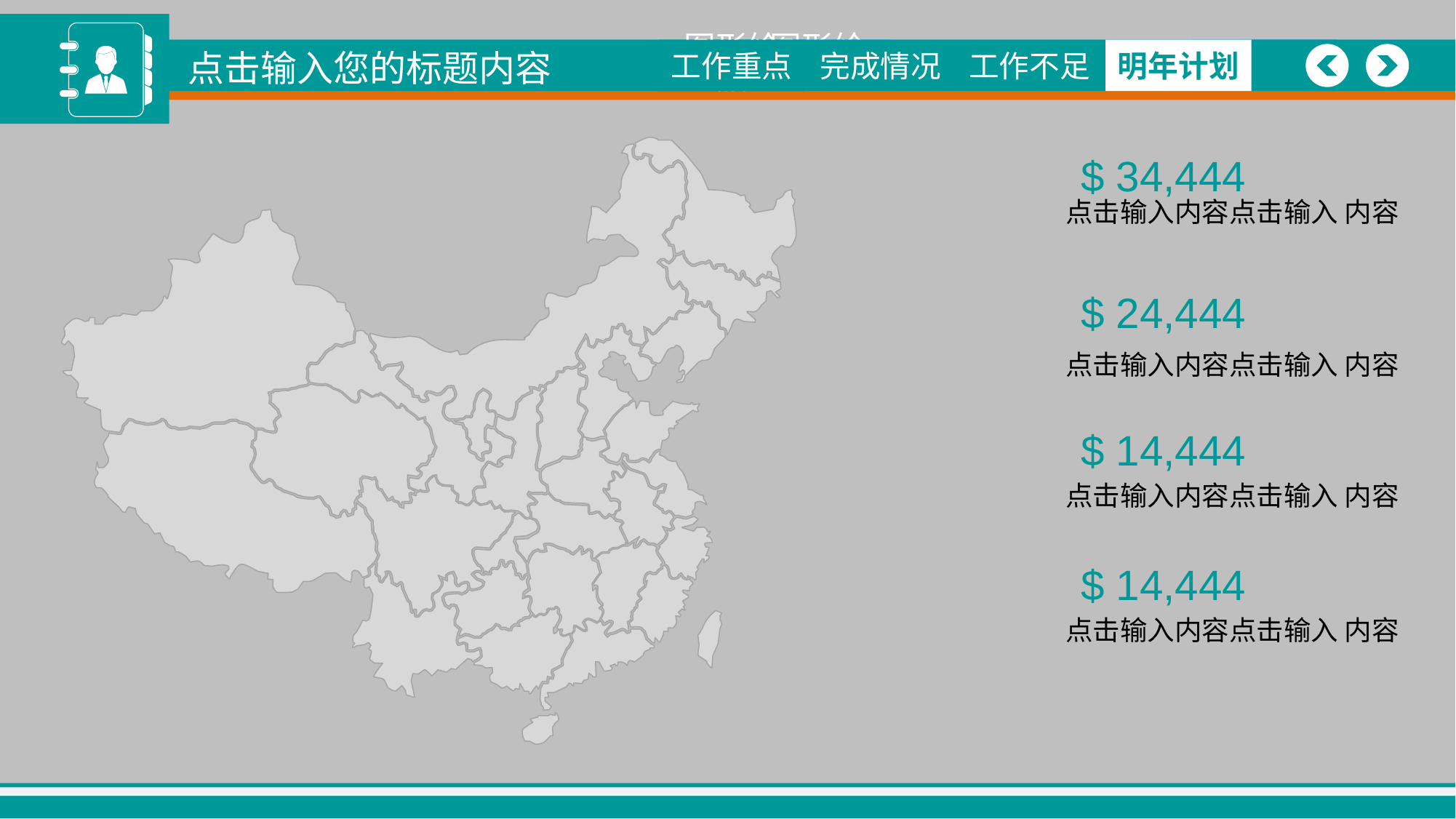

点击输入您的标题内容
图形绘制
工作重点
图形绘制
工作概述
完成情况
完成情况
工作不足
工作不足
明年计划
明年计划

$ 34,444

点击输入内容点击输入 内容

$ 24,444

点击输入内容点击输入 内容

$ 14,444

点击输入内容点击输入 内容

$ 14,444

点击输入内容点击输入 内容

32